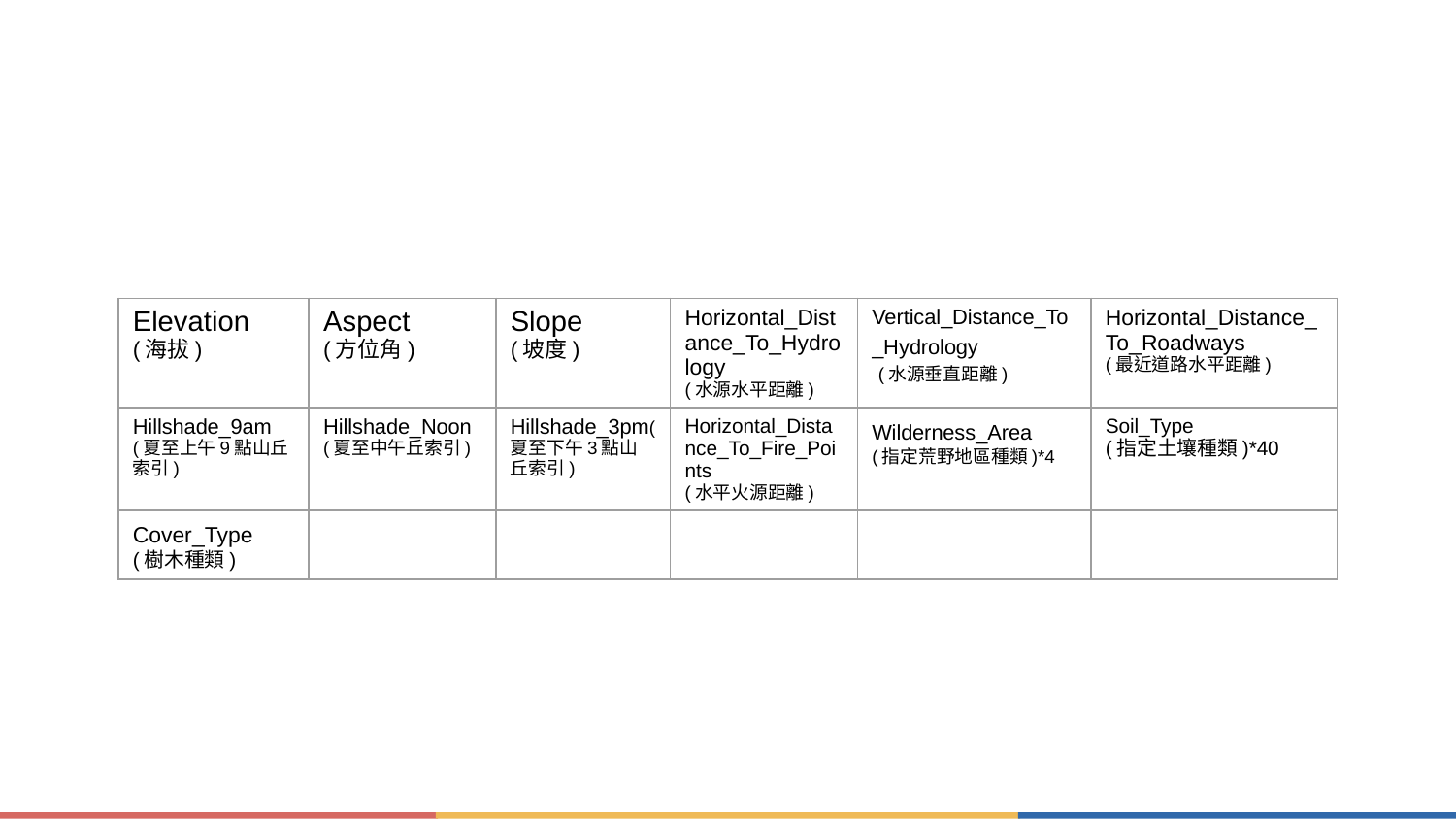

#

| Elevation (海拔) | Aspect  (方位角) | Slope  (坡度) | Horizontal\_Distance\_To\_Hydrology  (水源水平距離) | Vertical\_Distance\_To\_Hydrology  (水源垂直距離) | Horizontal\_Distance\_To\_Roadways (最近道路水平距離) |
| --- | --- | --- | --- | --- | --- |
| Hillshade\_9am  (夏至上午9點山丘索引) | Hillshade\_Noon (夏至中午丘索引) | Hillshade\_3pm(夏至下午3點山丘索引) | Horizontal\_Distance\_To\_Fire\_Points  (水平火源距離) | Wilderness\_Area  (指定荒野地區種類)\*4 | Soil\_Type  (指定土壤種類)\*40 |
| Cover\_Type  (樹木種類) |  |  |  |  |  |